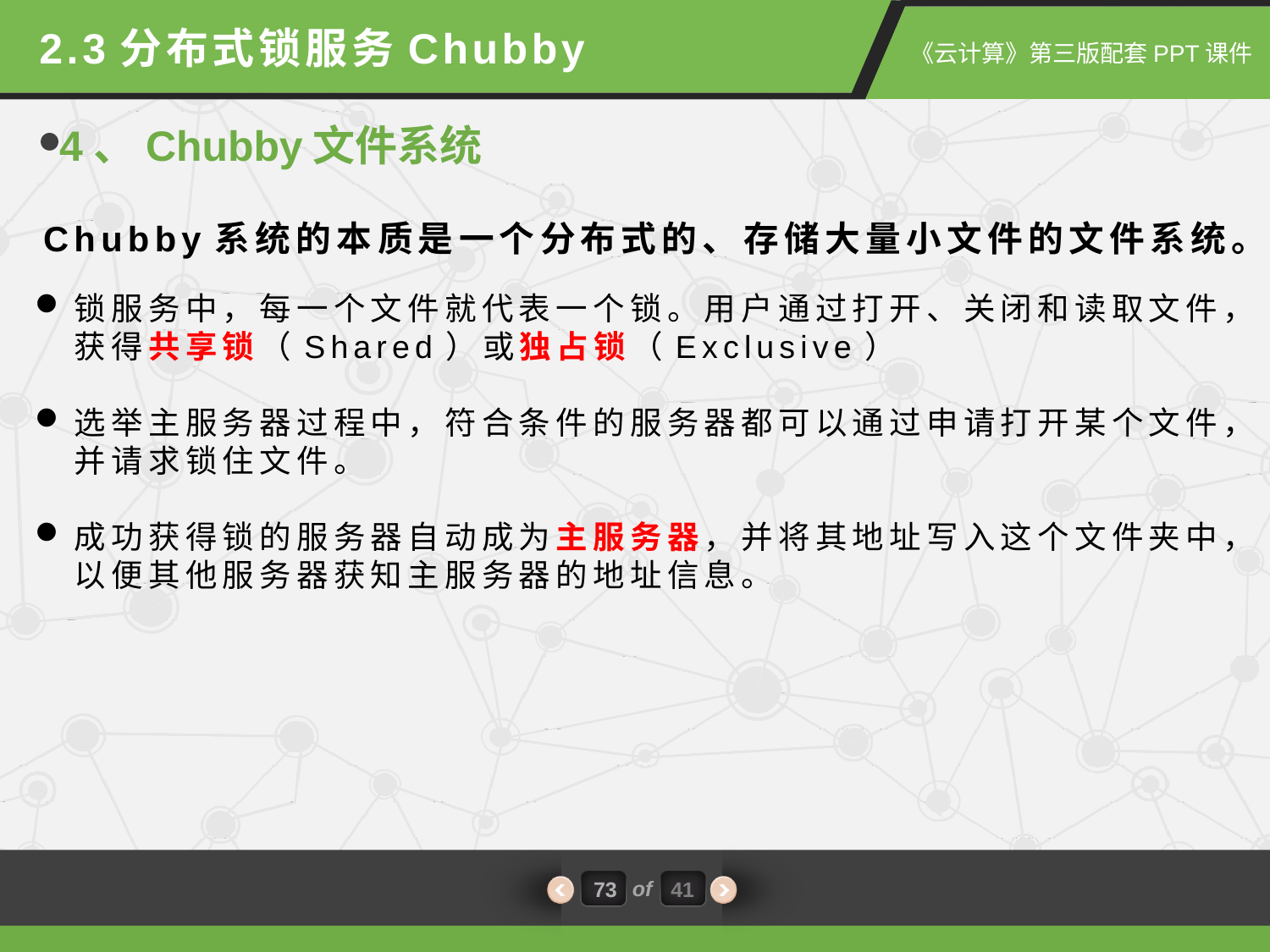

2.3分布式锁服务Chubby
4、Chubby文件系统

Chubby系统的本质是一个分布式的、存储大量小文件的文件系统。
锁服务中，每一个文件就代表一个锁。用户通过打开、关闭和读取文件，获得共享锁（Shared）或独占锁（Exclusive）

选举主服务器过程中，符合条件的服务器都可以通过申请打开某个文件，并请求锁住文件。

成功获得锁的服务器自动成为主服务器，并将其地址写入这个文件夹中，以便其他服务器获知主服务器的地址信息。
73